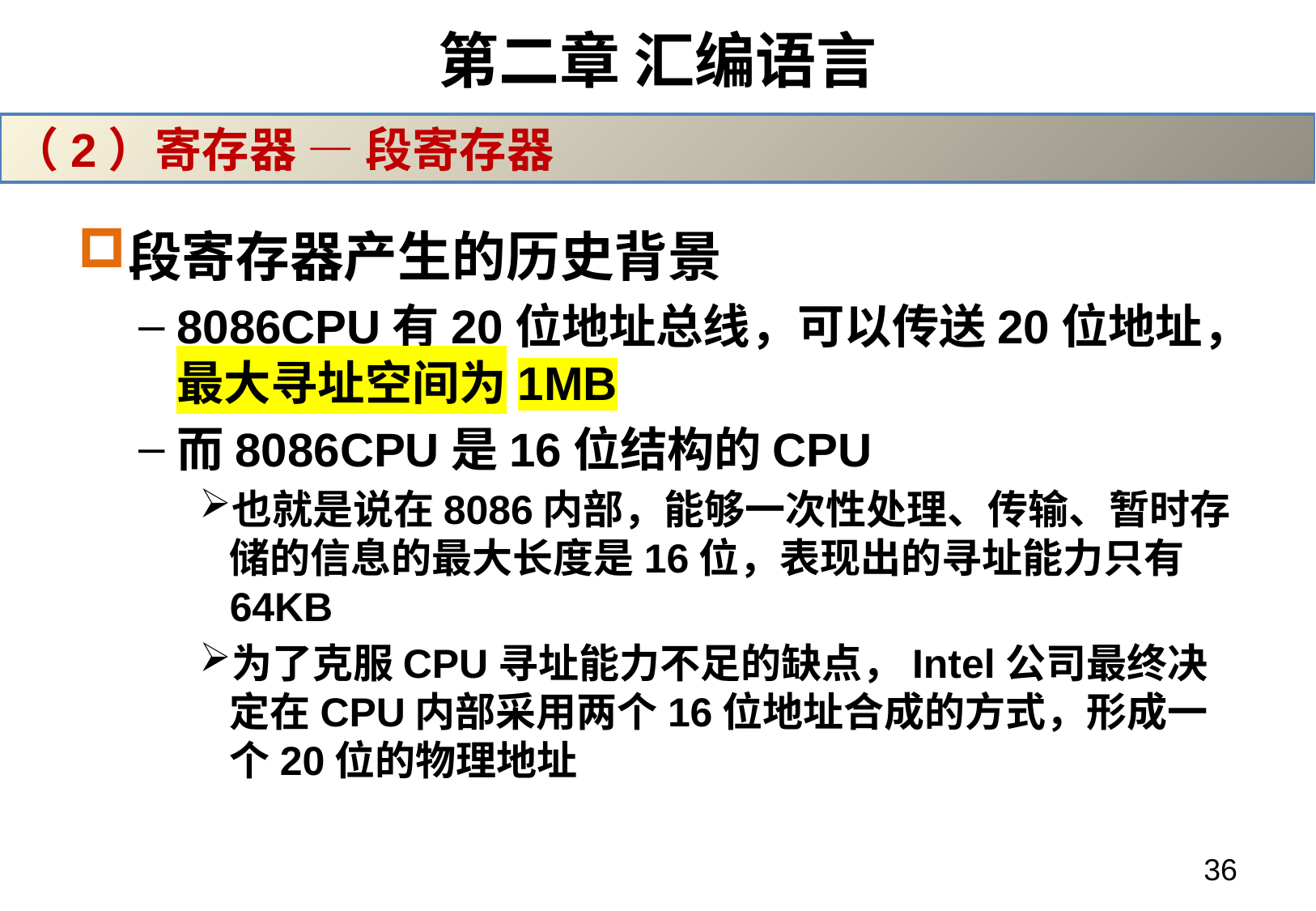

# 第二章 汇编语言
（2）寄存器 — 段寄存器
段寄存器产生的历史背景
8086CPU有20位地址总线，可以传送20位地址，最大寻址空间为1MB
而8086CPU是16位结构的CPU
也就是说在8086内部，能够一次性处理、传输、暂时存储的信息的最大长度是16位，表现出的寻址能力只有64KB
为了克服CPU寻址能力不足的缺点，Intel公司最终决定在CPU内部采用两个16位地址合成的方式，形成一个20位的物理地址
36